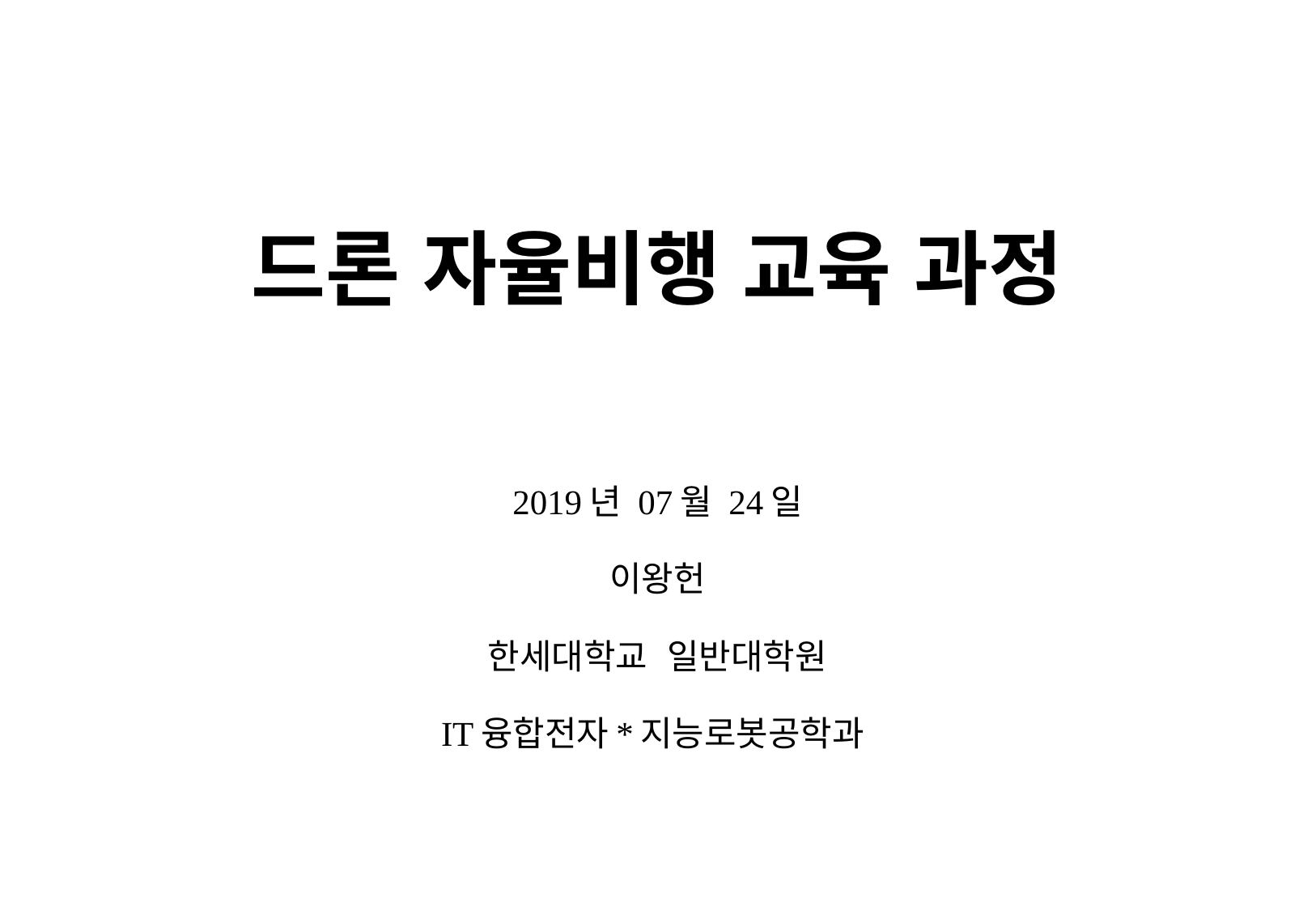

# 드론 자율비행 교육 과정
2019년 07월 24일
이왕헌
한세대학교  일반대학원
IT융합전자*지능로봇공학과